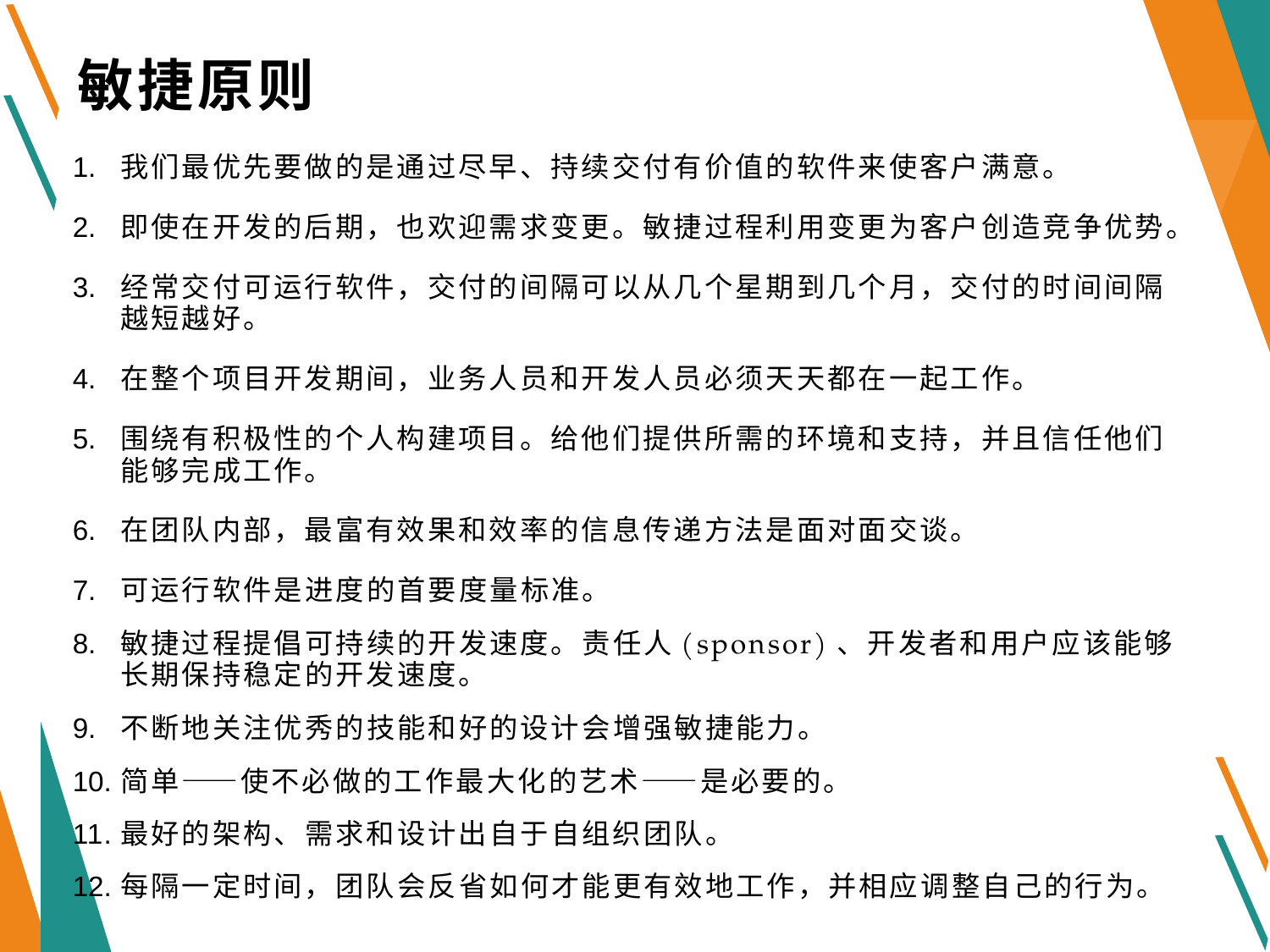

# 敏捷原则
我们最优先要做的是通过尽早、持续交付有价值的软件来使客户满意。
即使在开发的后期，也欢迎需求变更。敏捷过程利用变更为客户创造竞争优势。
经常交付可运行软件，交付的间隔可以从几个星期到几个月，交付的时间间隔越短越好。
在整个项目开发期间，业务人员和开发人员必须天天都在一起工作。
围绕有积极性的个人构建项目。给他们提供所需的环境和支持，并且信任他们能够完成工作。
在团队内部，最富有效果和效率的信息传递方法是面对面交谈。
可运行软件是进度的首要度量标准。
敏捷过程提倡可持续的开发速度。责任人(sponsor)、开发者和用户应该能够长期保持稳定的开发速度。
不断地关注优秀的技能和好的设计会增强敏捷能力。
简单——使不必做的工作最大化的艺术——是必要的。
最好的架构、需求和设计出自于自组织团队。
每隔一定时间，团队会反省如何才能更有效地工作，并相应调整自己的行为。

6